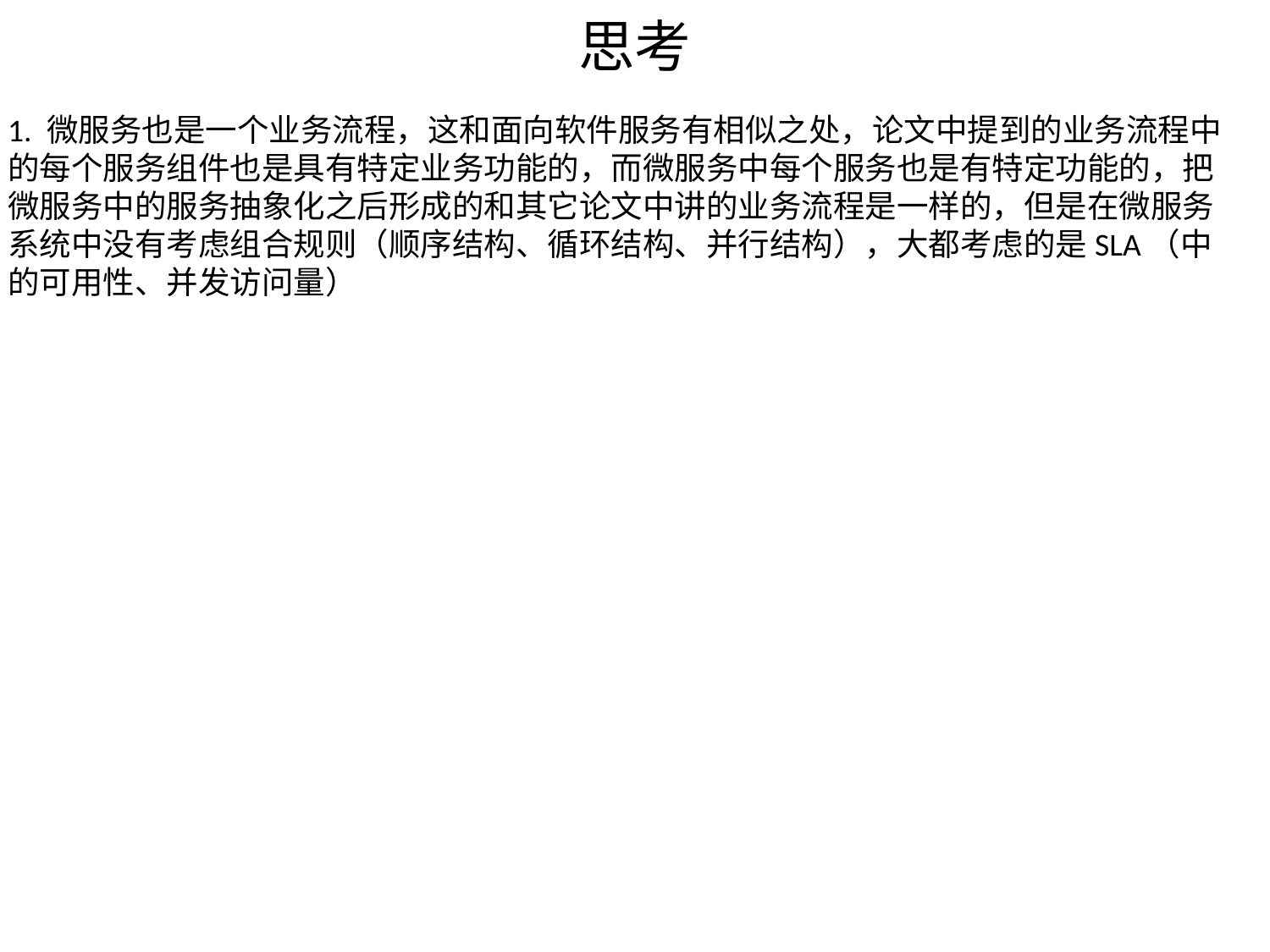

# 思考
1. 微服务也是一个业务流程，这和面向软件服务有相似之处，论文中提到的业务流程中的每个服务组件也是具有特定业务功能的，而微服务中每个服务也是有特定功能的，把微服务中的服务抽象化之后形成的和其它论文中讲的业务流程是一样的，但是在微服务系统中没有考虑组合规则（顺序结构、循环结构、并行结构），大都考虑的是SLA（中的可用性、并发访问量）